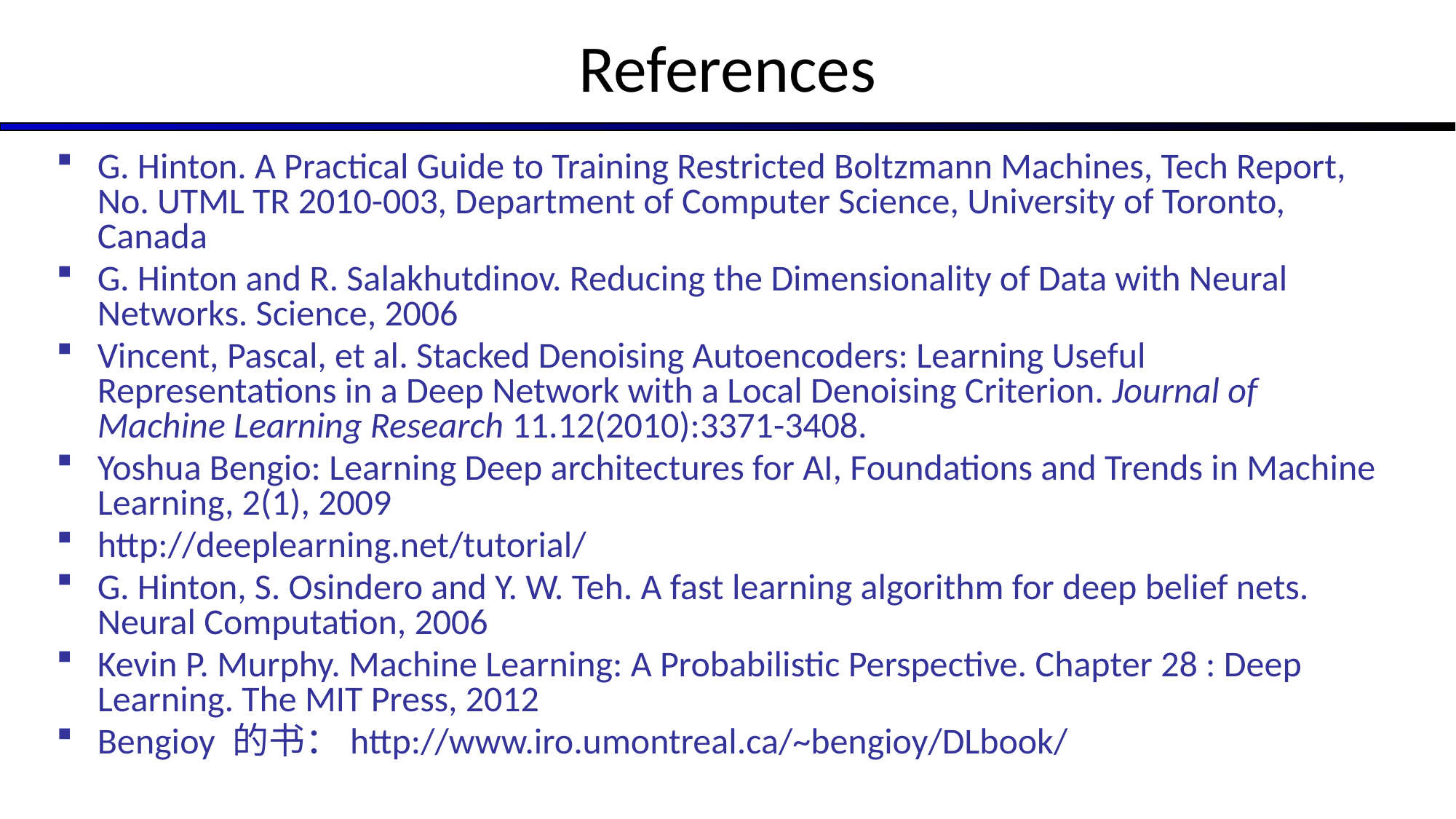

# References
G. Hinton. A Practical Guide to Training Restricted Boltzmann Machines, Tech Report, No. UTML TR 2010-003, Department of Computer Science, University of Toronto, Canada
G. Hinton and R. Salakhutdinov. Reducing the Dimensionality of Data with Neural Networks. Science, 2006
Vincent, Pascal, et al. Stacked Denoising Autoencoders: Learning Useful Representations in a Deep Network with a Local Denoising Criterion. Journal of Machine Learning Research 11.12(2010):3371-3408.
Yoshua Bengio: Learning Deep architectures for AI, Foundations and Trends in Machine Learning, 2(1), 2009
http://deeplearning.net/tutorial/
G. Hinton, S. Osindero and Y. W. Teh. A fast learning algorithm for deep belief nets. Neural Computation, 2006
Kevin P. Murphy. Machine Learning: A Probabilistic Perspective. Chapter 28 : Deep Learning. The MIT Press, 2012
Bengioy 的书：http://www.iro.umontreal.ca/~bengioy/DLbook/